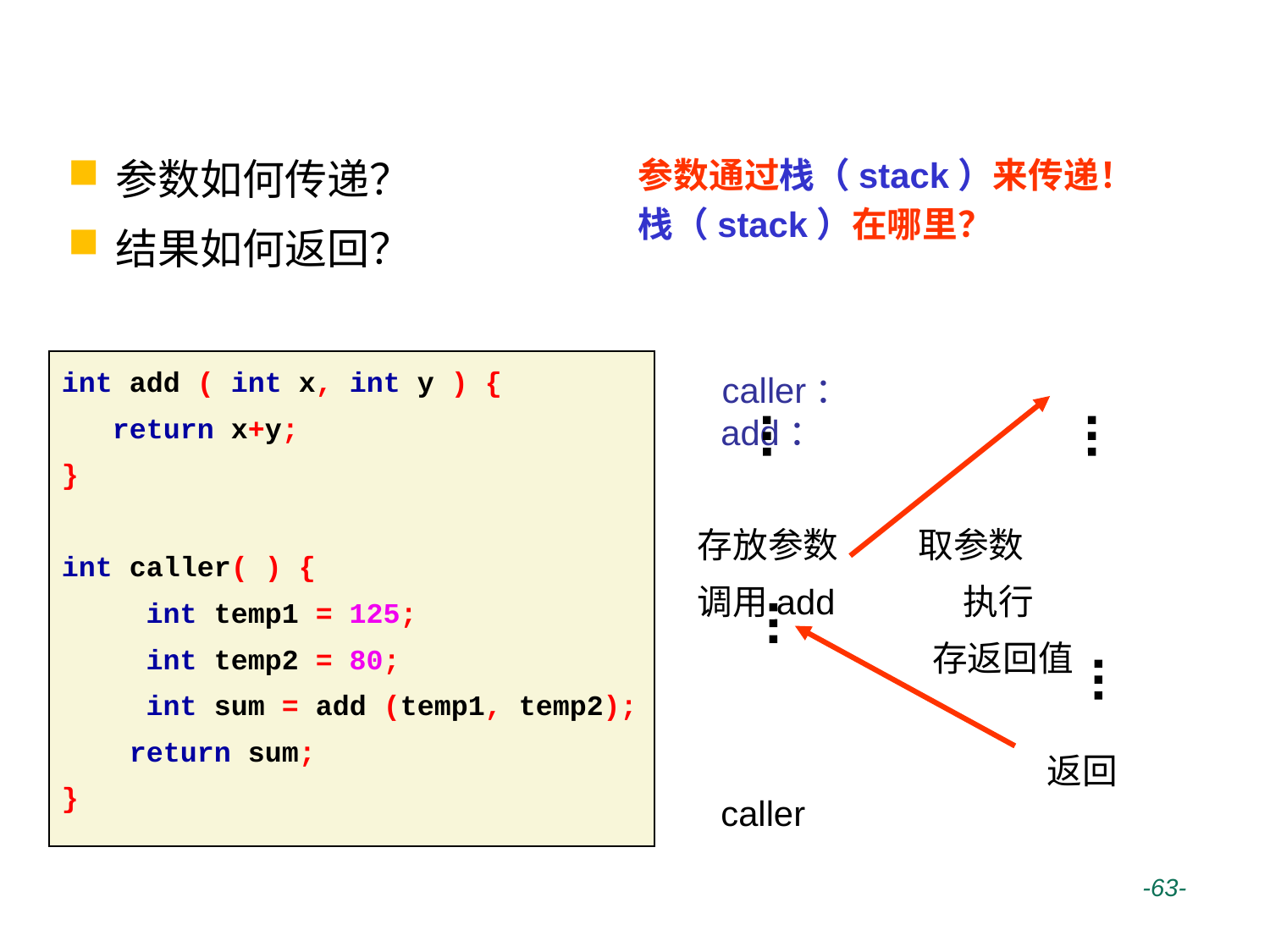

# 过程调用的机器级表示
参数如何传递？
结果如何返回？
参数通过栈（stack）来传递！
栈（stack）在哪里？
int add ( int x, int y ) {
   return x+y;
}

int caller( ) {
     int temp1 = 125;
     int temp2 = 80;
     int sum = add (temp1, temp2);
    return sum;
}

     caller：		add：

  存放参数	         取参数
  调用add	           执行
                                存返回值

			         返回caller

 -63-